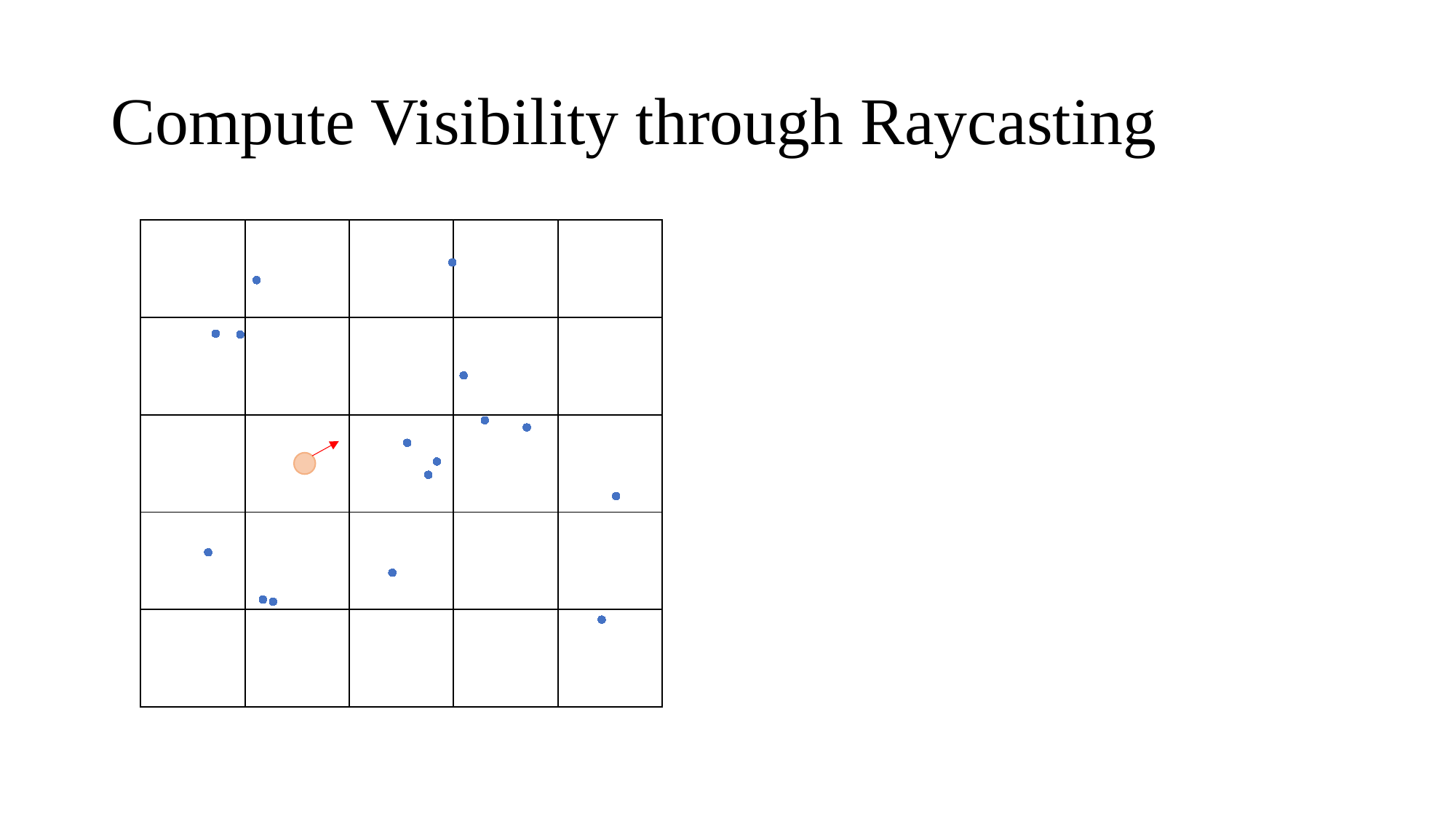

# Compute Visibility through Raycasting

### Chart

| Category | Y 值 |
|---|---|
|  |  |  |  |  |
| --- | --- | --- | --- | --- |
|  |  |  |  |  |
|  |  |  |  |  |
|  |  |  |  |  |
|  |  |  |  |  |